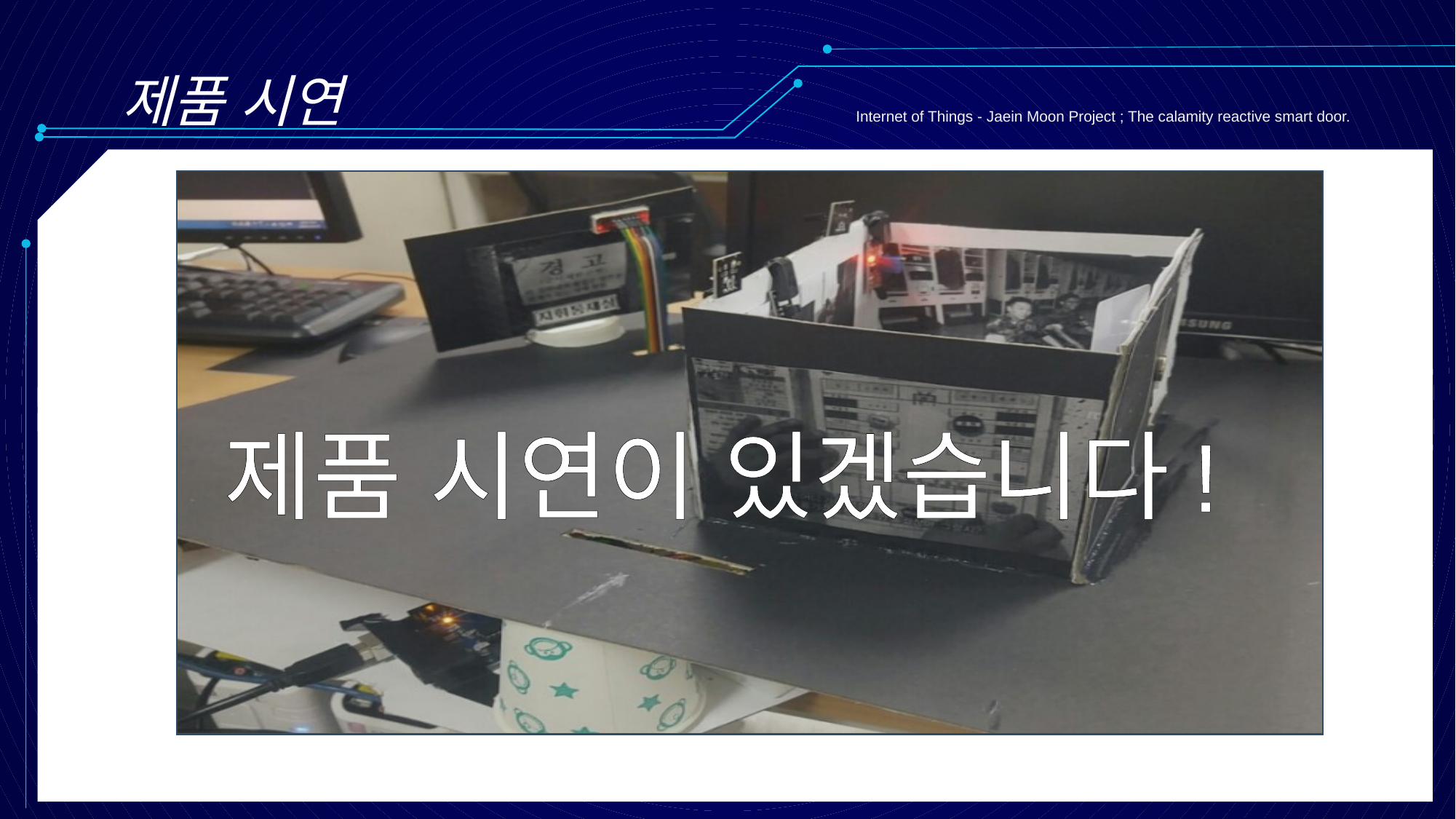

제품 시연

Internet of Things - Jaein Moon Project ; The calamity reactive smart door.

제품 시연이 있겠습니다!